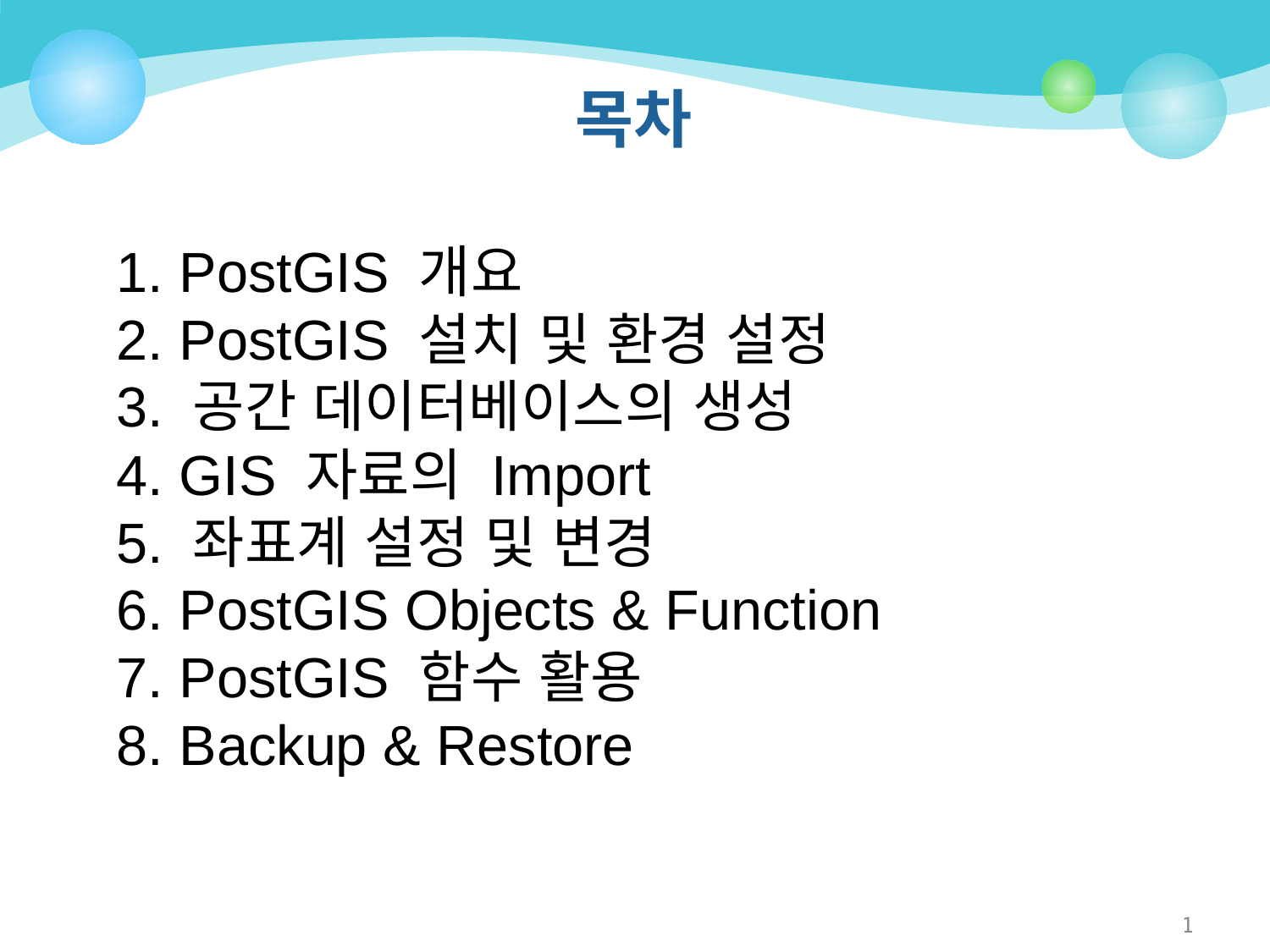

# 목차
1. PostGIS 개요
2. PostGIS 설치 및 환경 설정
3. 공간 데이터베이스의 생성
4. GIS 자료의 Import
5. 좌표계 설정 및 변경
6. PostGIS Objects & Function
7. PostGIS 함수 활용
8. Backup & Restore
1